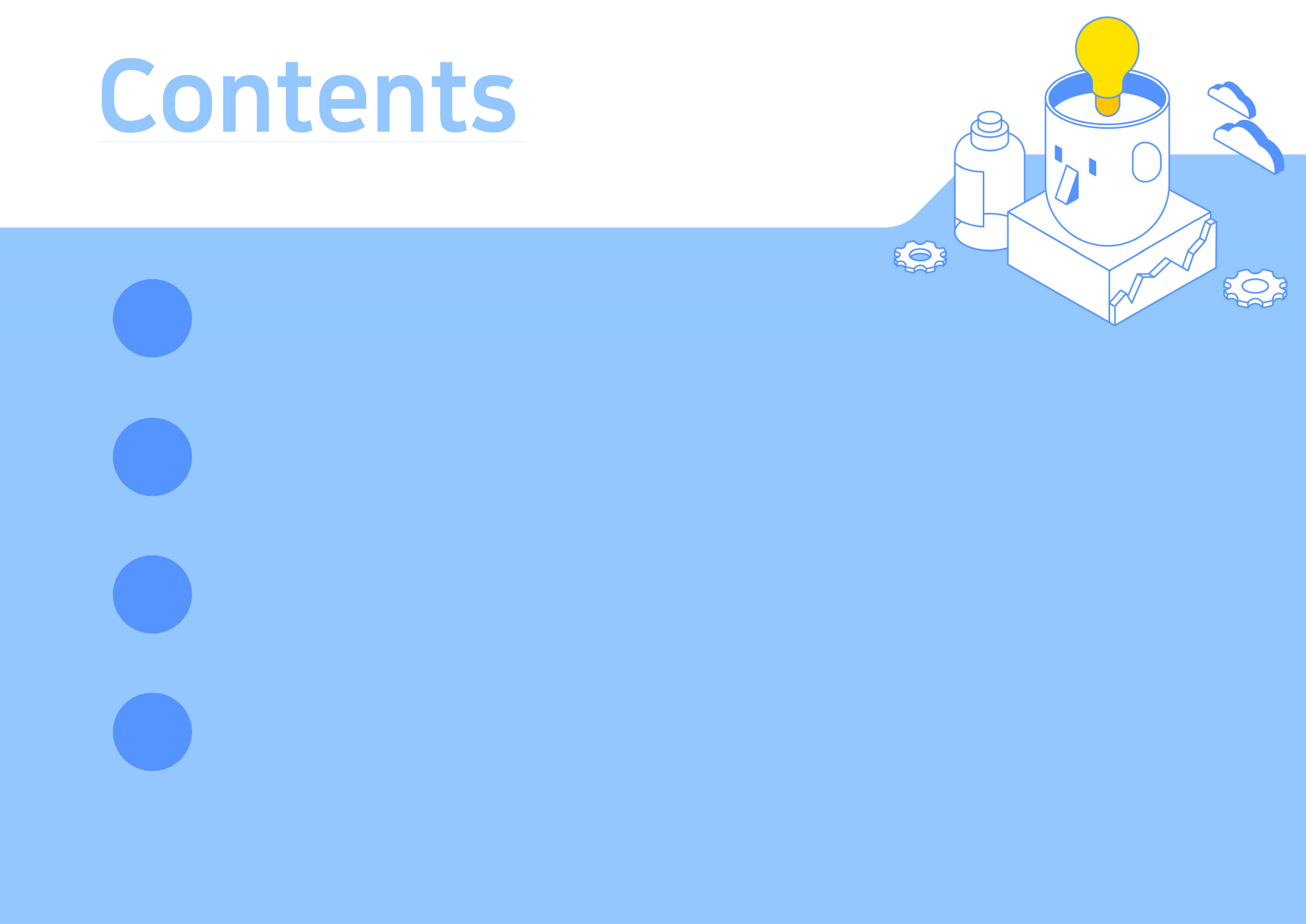

Ⅰ
Best Score
Ⅱ
데이터 시각화와 전처리 방법
Ⅲ
사용했던 모델
Ⅳ
성능 향상 방법